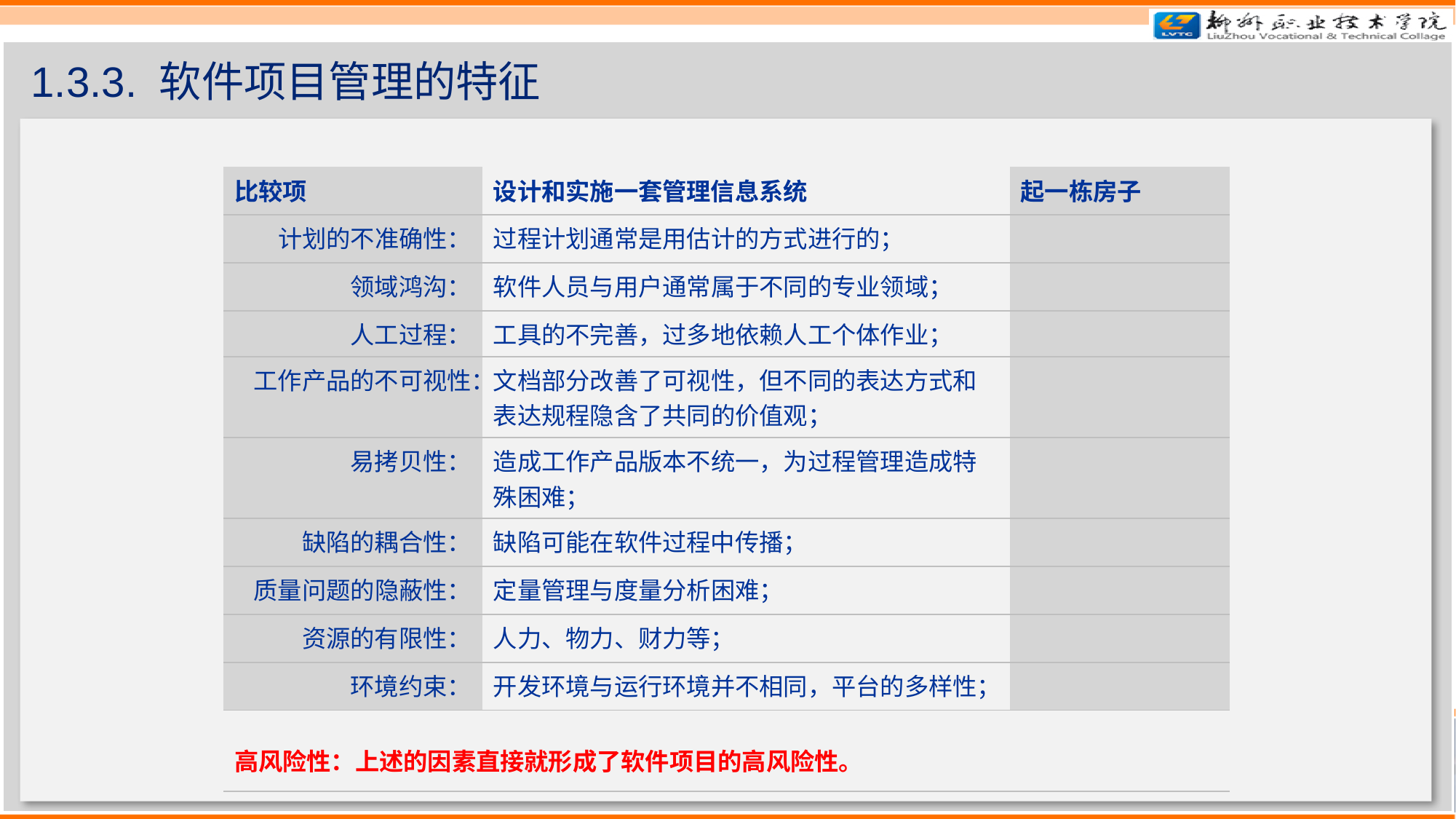

# 1.3.3. 软件项目管理的特征
| 比较项 | 设计和实施一套管理信息系统 | 起一栋房子 |
| --- | --- | --- |
| 计划的不准确性： | 过程计划通常是用估计的方式进行的； |  |
| 领域鸿沟： | 软件人员与用户通常属于不同的专业领域； |  |
| 人工过程： | 工具的不完善，过多地依赖人工个体作业； |  |
| 工作产品的不可视性： | 文档部分改善了可视性，但不同的表达方式和表达规程隐含了共同的价值观； |  |
| 易拷贝性： | 造成工作产品版本不统一，为过程管理造成特殊困难； |  |
| 缺陷的耦合性： | 缺陷可能在软件过程中传播； |  |
| 质量问题的隐蔽性： | 定量管理与度量分析困难； |  |
| 资源的有限性： | 人力、物力、财力等； |  |
| 环境约束： | 开发环境与运行环境并不相同，平台的多样性； |  |
| 高风险性：上述的因素直接就形成了软件项目的高风险性。 |  |  |